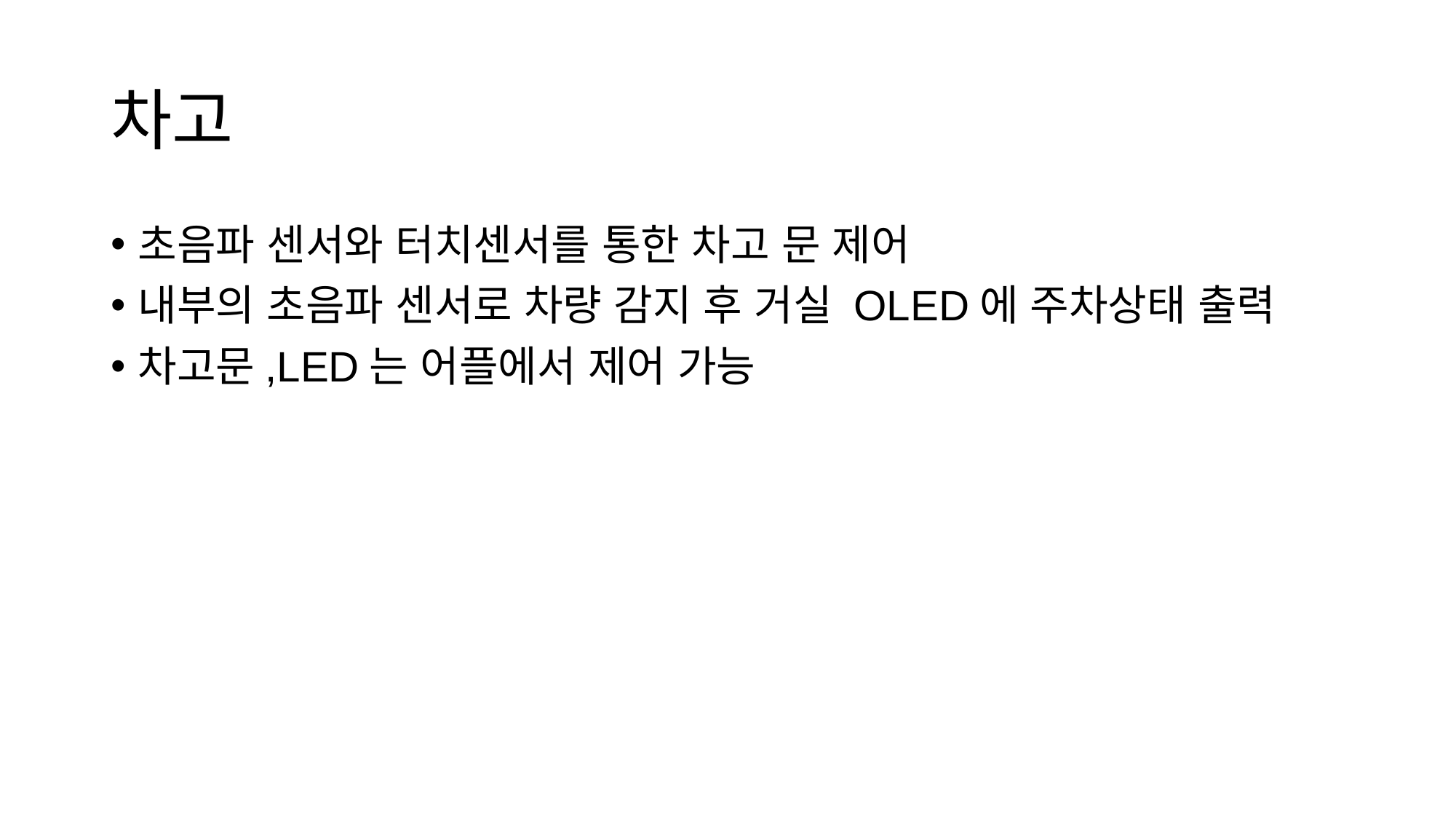

# 차고
초음파 센서와 터치센서를 통한 차고 문 제어
내부의 초음파 센서로 차량 감지 후 거실 OLED에 주차상태 출력
차고문,LED는 어플에서 제어 가능